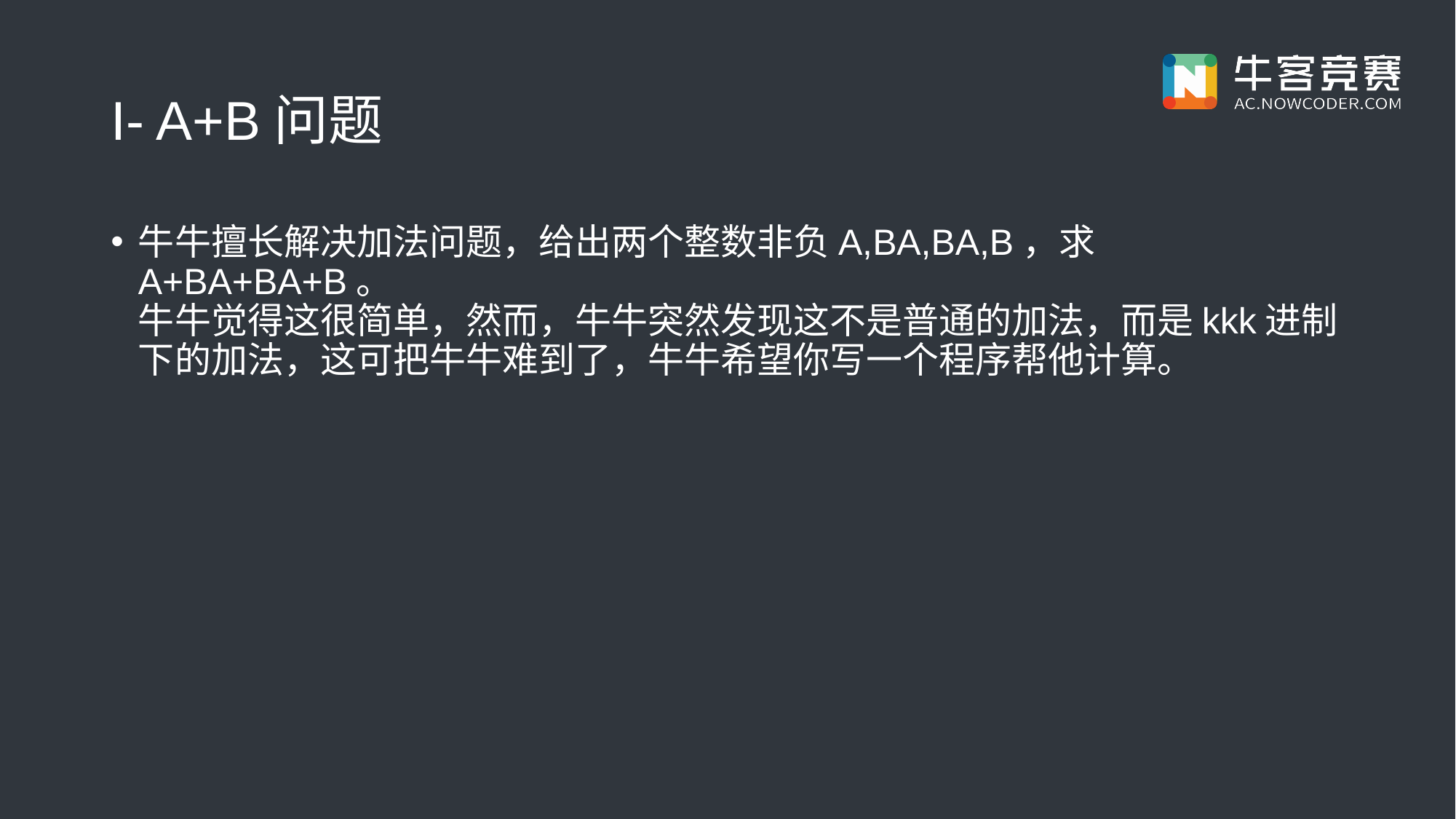

# I- A+B问题
牛牛擅长解决加法问题，给出两个整数非负A,BA,BA,B，求A+BA+BA+B。
牛牛觉得这很简单，然而，牛牛突然发现这不是普通的加法，而是kkk进制下的加法，这可把牛牛难到了，牛牛希望你写一个程序帮他计算。